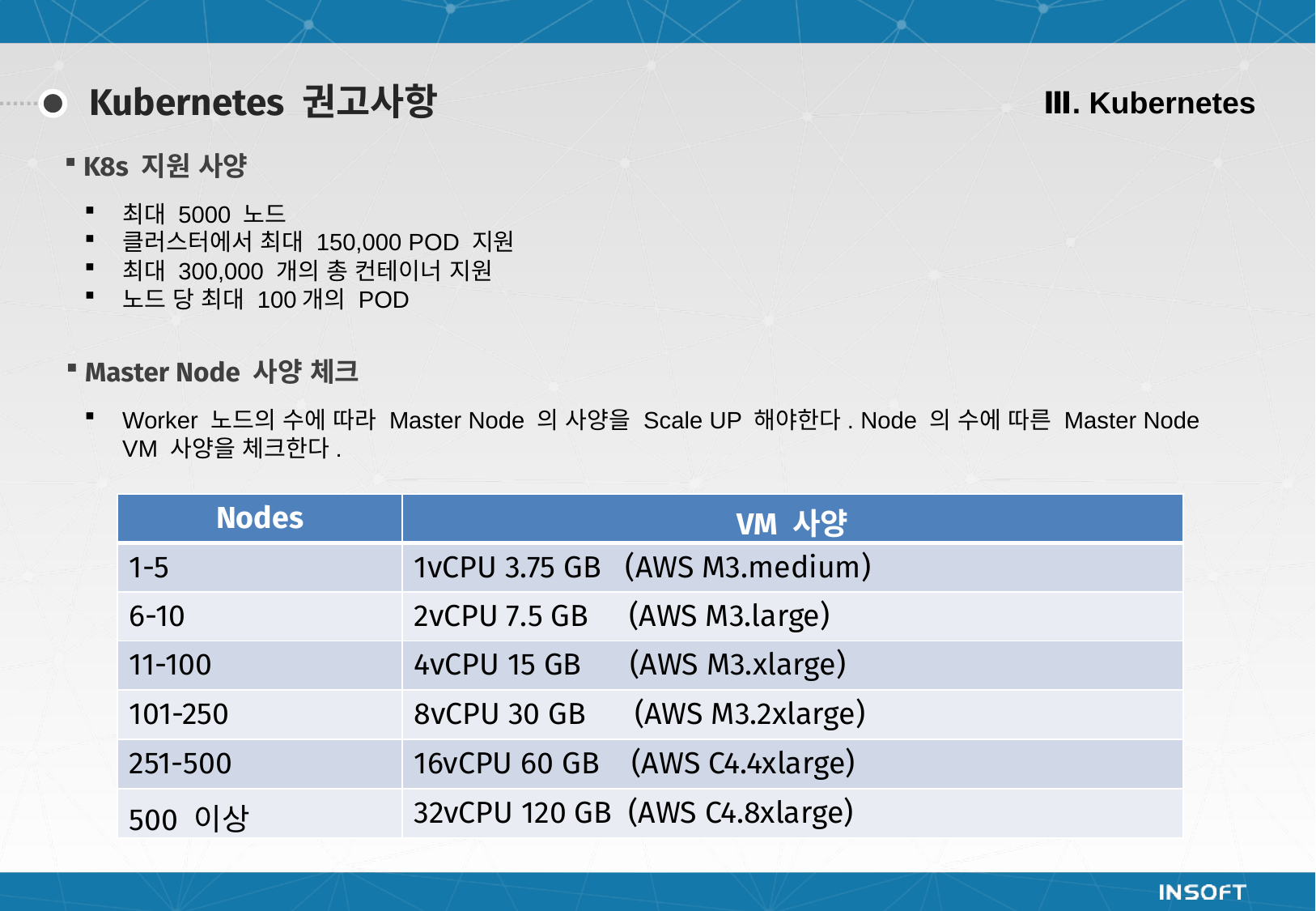

Ⅲ. Kubernetes
Kubernetes 권고사항

K8s 지원 사양
최대 5000 노드
클러스터에서 최대 150,000 POD 지원
최대 300,000 개의 총 컨테이너 지원
노드 당 최대 100개의 POD
Master Node 사양 체크
Worker 노드의 수에 따라 Master Node 의 사양을 Scale UP 해야한다. Node 의 수에 따른 Master Node VM 사양을 체크한다.
| Nodes | VM 사양 |
| --- | --- |
| 1-5 | 1vCPU 3.75 GB (AWS M3.medium) |
| 6-10 | 2vCPU 7.5 GB (AWS M3.large) |
| 11-100 | 4vCPU 15 GB (AWS M3.xlarge) |
| 101-250 | 8vCPU 30 GB (AWS M3.2xlarge) |
| 251-500 | 16vCPU 60 GB (AWS C4.4xlarge) |
| 500 이상 | 32vCPU 120 GB (AWS C4.8xlarge) |